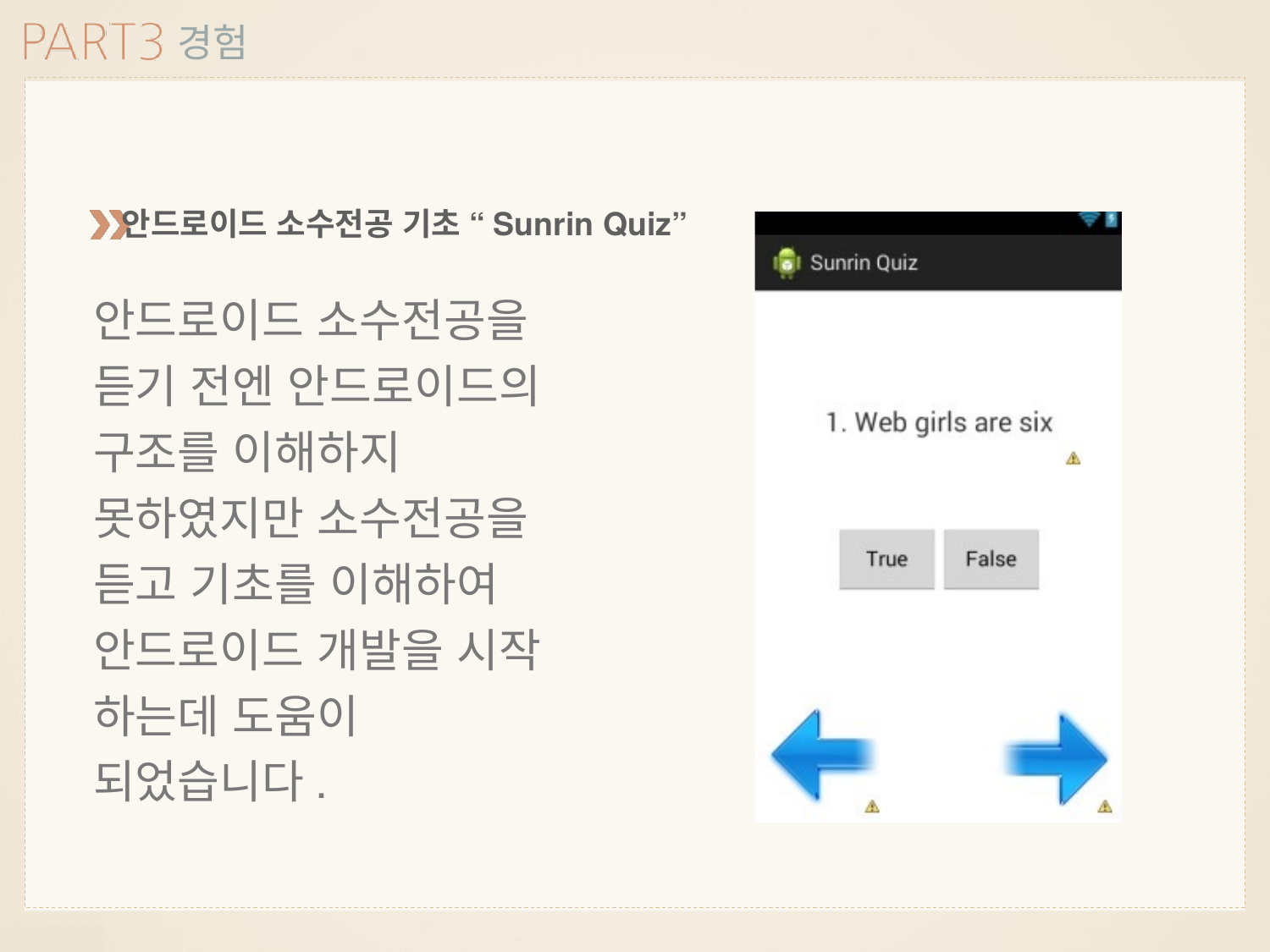

경험

안드로이드 소수전공 기초 “Sunrin Quiz”

안드로이드 소수전공을 듣기 전엔 안드로이드의 구조를 이해하지 못하였지만 소수전공을 듣고 기초를 이해하여 안드로이드 개발을 시작 하는데 도움이 되었습니다.